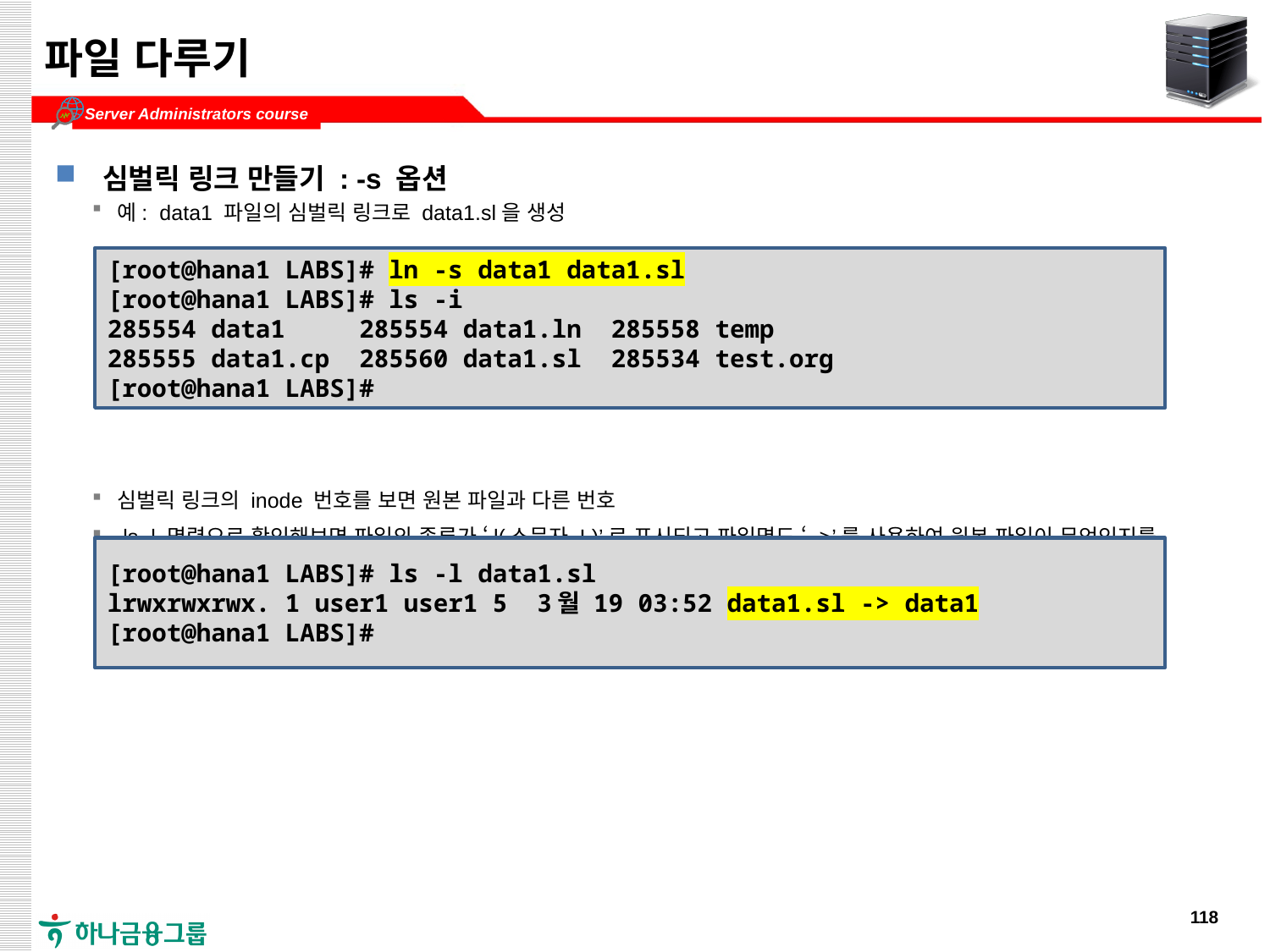

# 파일 다루기
심벌릭 링크 만들기 : -s 옵션
예:  data1 파일의 심벌릭 링크로 data1.sl을 생성

심벌릭 링크의 inode 번호를 보면 원본 파일과 다른 번호
 ls -l 명령으로 확인해보면 파일의 종류가 ‘l(소문자 L)’로 표시되고 파일명도 ‘->’를 사용하여 원본 파일이 무엇인지를 알려줌
[root@hana1 LABS]# ln -s data1 data1.sl
[root@hana1 LABS]# ls -i
285554 data1     285554 data1.ln  285558 temp
285555 data1.cp  285560 data1.sl  285534 test.org
[root@hana1 LABS]#
[root@hana1 LABS]# ls -l data1.sl
lrwxrwxrwx. 1 user1 user1 5  3월 19 03:52 data1.sl -> data1
[root@hana1 LABS]#